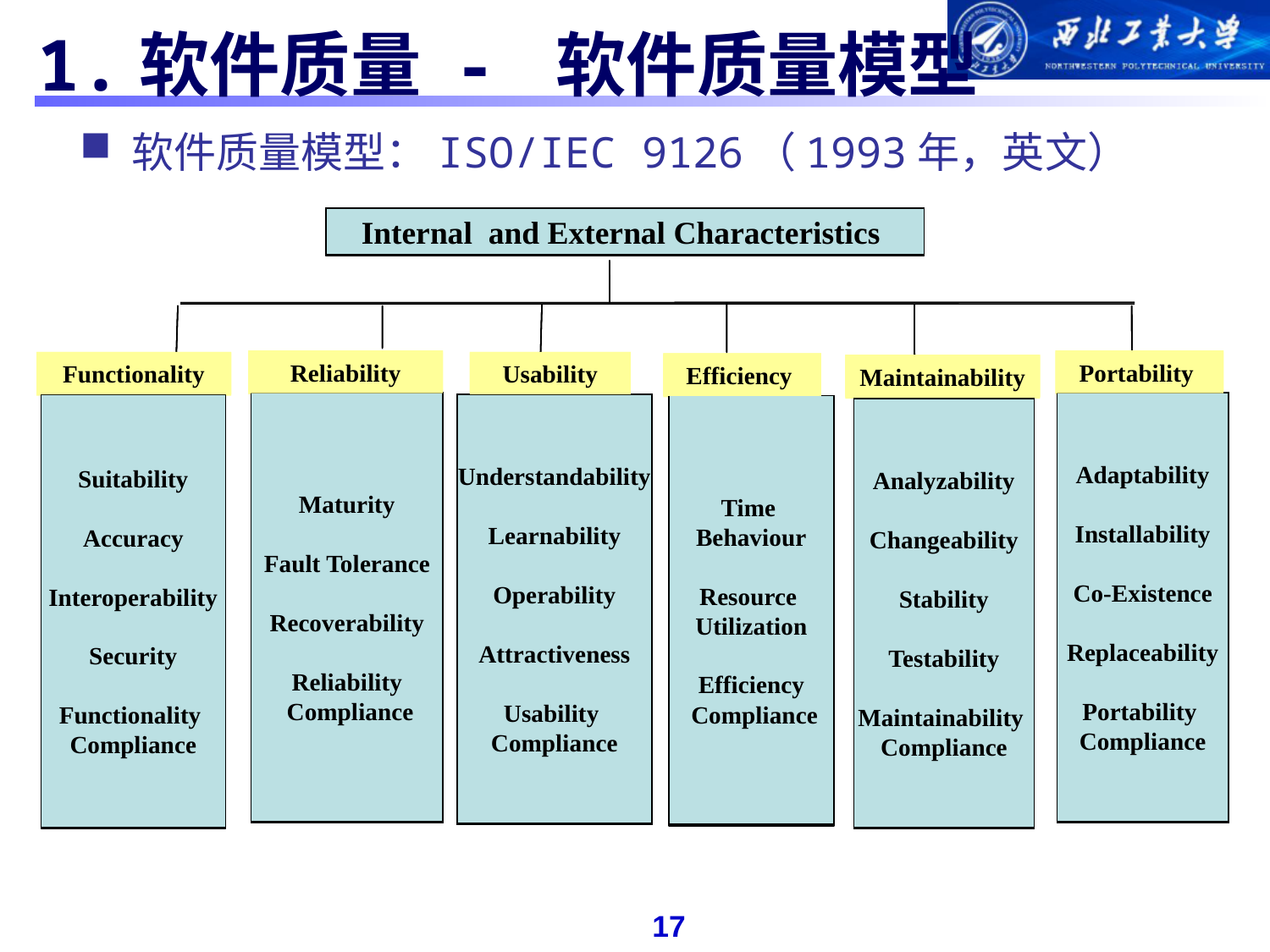

#
1.软件质量 - 软件质量模型
 软件质量模型：ISO/IEC 9126（1993年，英文）

 Internal  and External Characteristics

Reliability
Portability
Functionality
Usability
Efficiency
Maintainability
Maturity

Fault Tolerance

Recoverability

Reliability
 Compliance
Adaptability

Installability

Co-Existence

Replaceability

Portability
Compliance
Suitability

Accuracy

Interoperability

Security

Functionality
Compliance
Understandability

Learnability

Operability

Attractiveness

Usability
Compliance
Time
Behaviour

Resource
Utilization

Efficiency
 Compliance
Analyzability

Changeability

Stability

Testability

Maintainability
Compliance
 Internal  and External Characteristics

Reliability
Portability
Functionality
Usability
Efficiency
Maintainability
Maturity

Fault Tolerance

Recoverability

Reliability
 Compliance
Adaptability

Installability

Co-Existence

Replaceability

Portability
Compliance
Suitability

Accuracy

Interoperability

Security

Functionality
Compliance
Understandability

Learnability

Operability

Attractiveness

Usability
Compliance
Time
Behaviour

Resource
Utilization

Efficiency
 Compliance
Analyzability

Changeability

Stability

Testability

Maintainability
Compliance
 Internal  and External Characteristics

Reliability
Portability
Functionality
Usability
Efficiency
Maintainability
Maturity

Fault Tolerance

Recoverability

Reliability
 Compliance
Adaptability

Installability

Co-Existence

Replaceability

Portability
Compliance
Suitability

Accuracy

Interoperability

Security

Functionality
Compliance
Understandability

Learnability

Operability

Attractiveness

Usability
Compliance
Time
Behaviour

Resource
Utilization

Efficiency
 Compliance
Analyzability

Changeability

Stability

Testability

Maintainability
Compliance